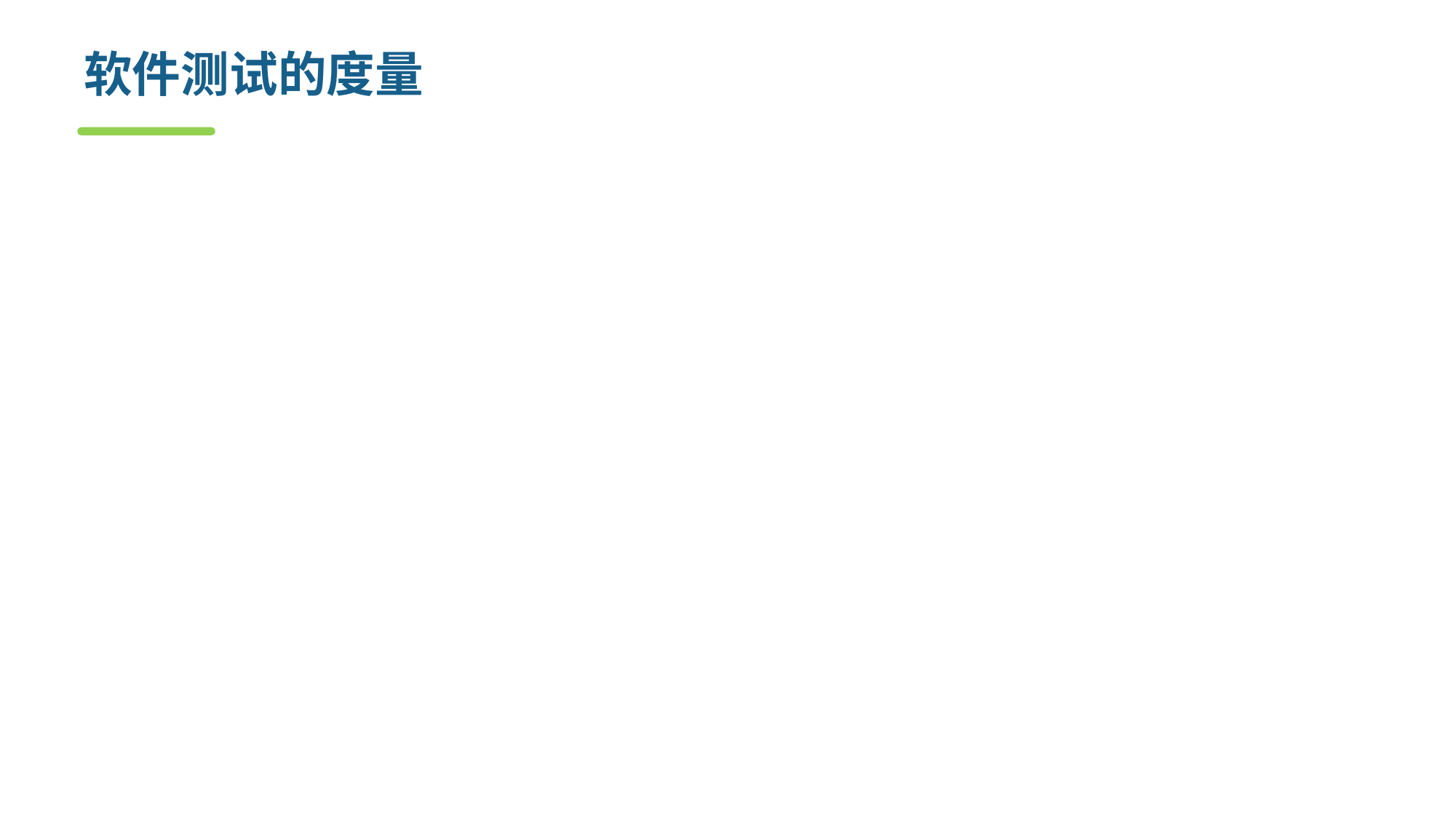

# 软件测试的度量
软件测试的质量度量，用以评估测试的有效性和、完备性和充分性
例如缺陷逃逸率、测试覆盖率等。
被测试产品的质量度量
例如系统的平均响应时间、缺陷密度、测试通过率、缺陷分布等。
软件测试过程的效能度量，用以评估测试过程的效率和能力
例如缺陷平均发现成本、测试执行率、缺陷发现率等。
缺陷修复过程的效能度量，用以评估的缺陷修复过程的准确性和效率
例如缺陷修复率、缺陷平均修正成本、缺陷重现率等。

107